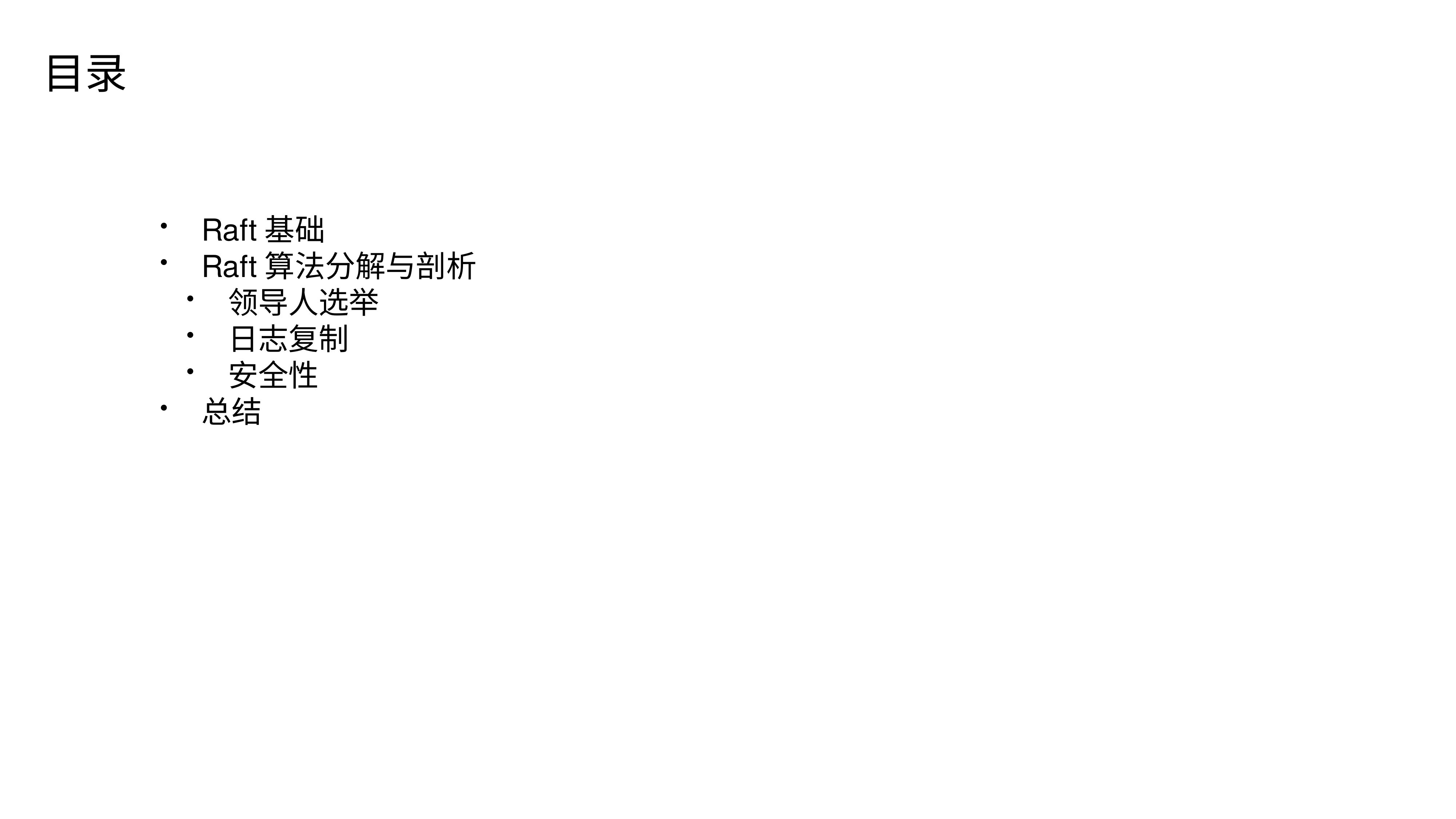

目录
Raft基础
Raft算法分解与剖析
领导人选举
日志复制
安全性
总结